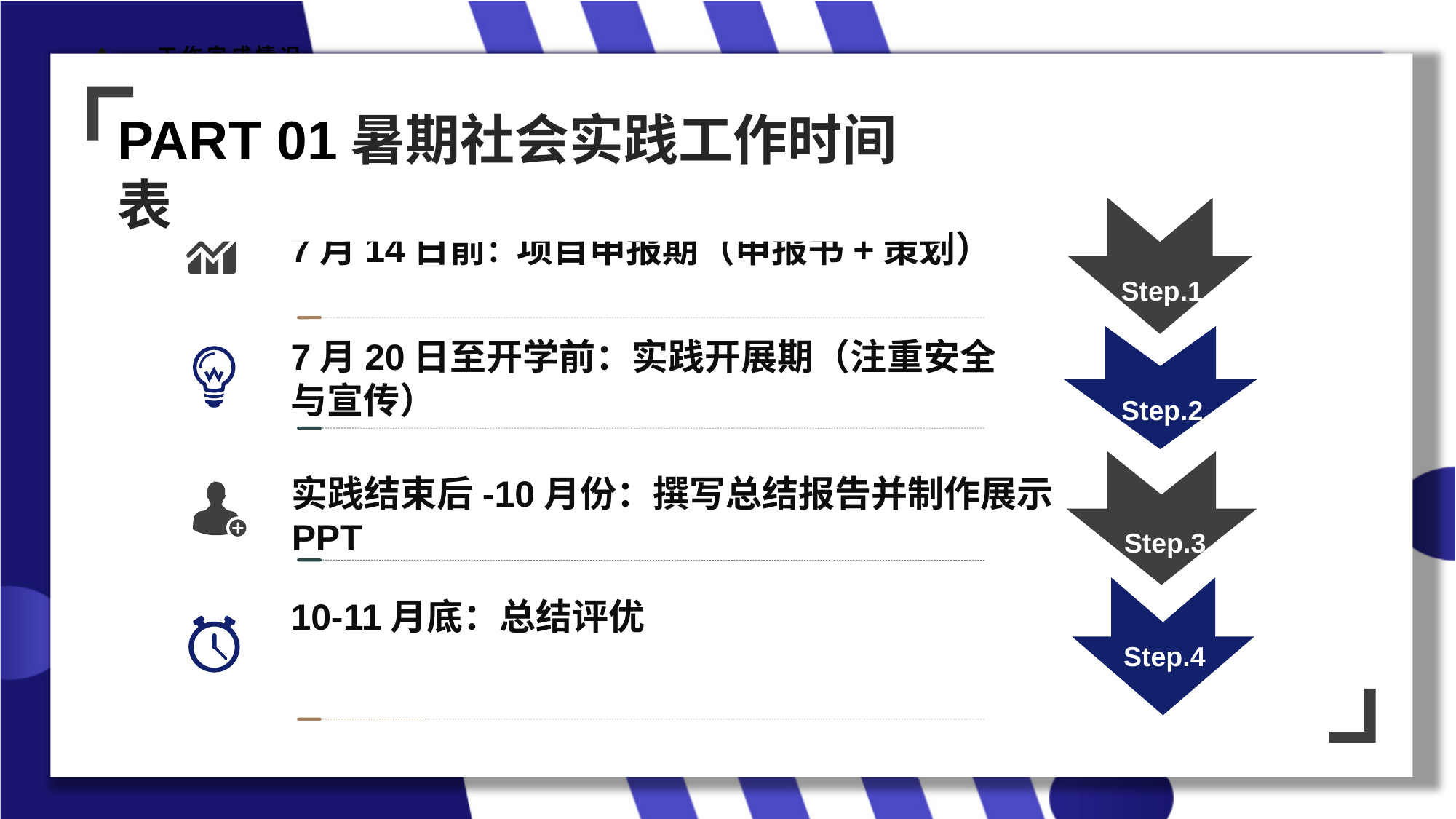

PART 01暑期社会实践工作时间表

Step.1
7月14日前：项目申报期（申报书+策划）

Step.2
7月20日至开学前：实践开展期（注重安全与宣传）

Step.3
实践结束后-10月份：撰写总结报告并制作展示PPT

Step.4
10-11月底：总结评优